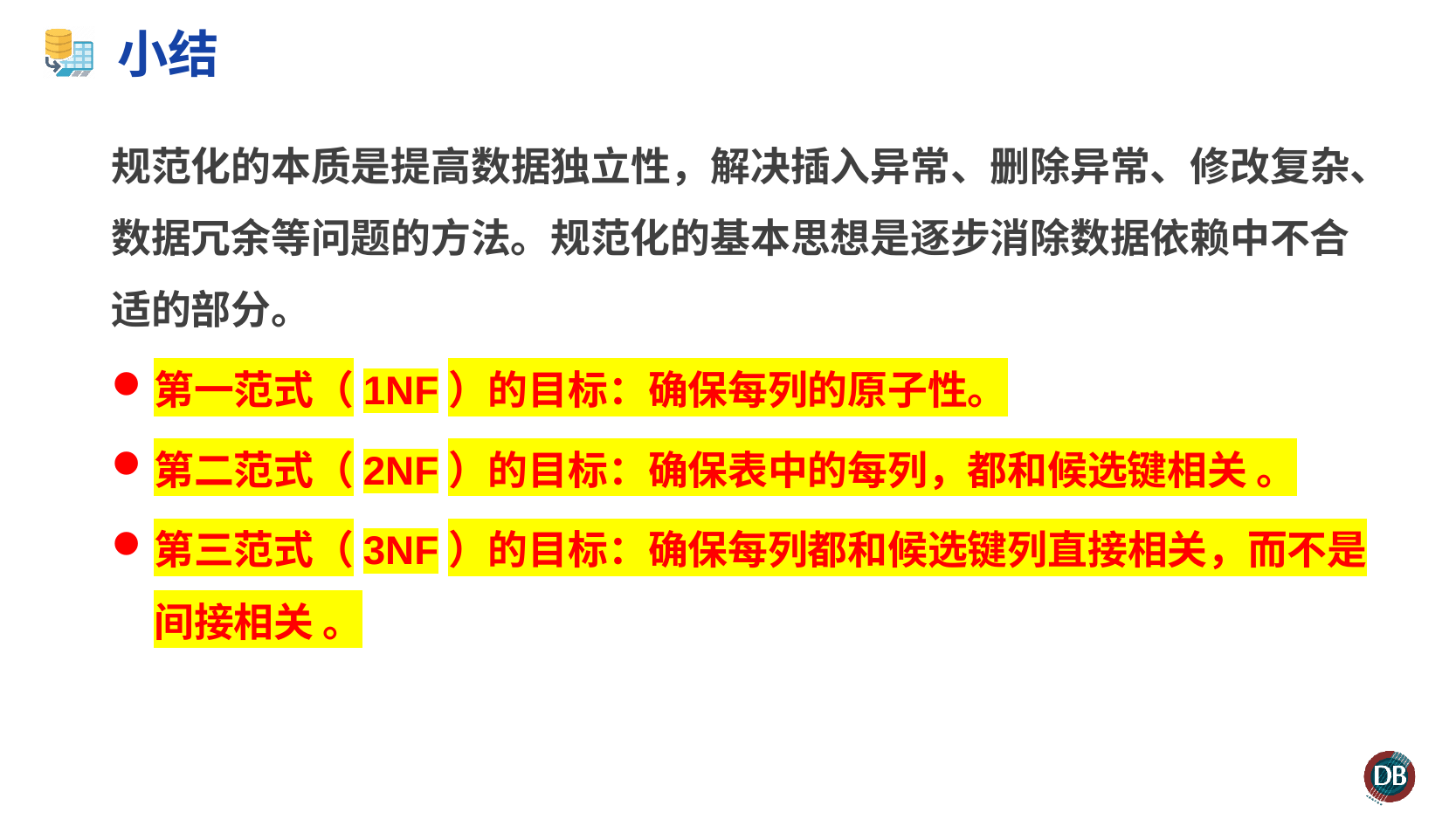

# 小结
规范化的本质是提高数据独立性，解决插入异常、删除异常、修改复杂、数据冗余等问题的方法。规范化的基本思想是逐步消除数据依赖中不合适的部分。
第一范式（1NF）的目标：确保每列的原子性。
第二范式（2NF）的目标：确保表中的每列，都和候选键相关 。
第三范式（3NF）的目标：确保每列都和候选键列直接相关，而不是间接相关 。